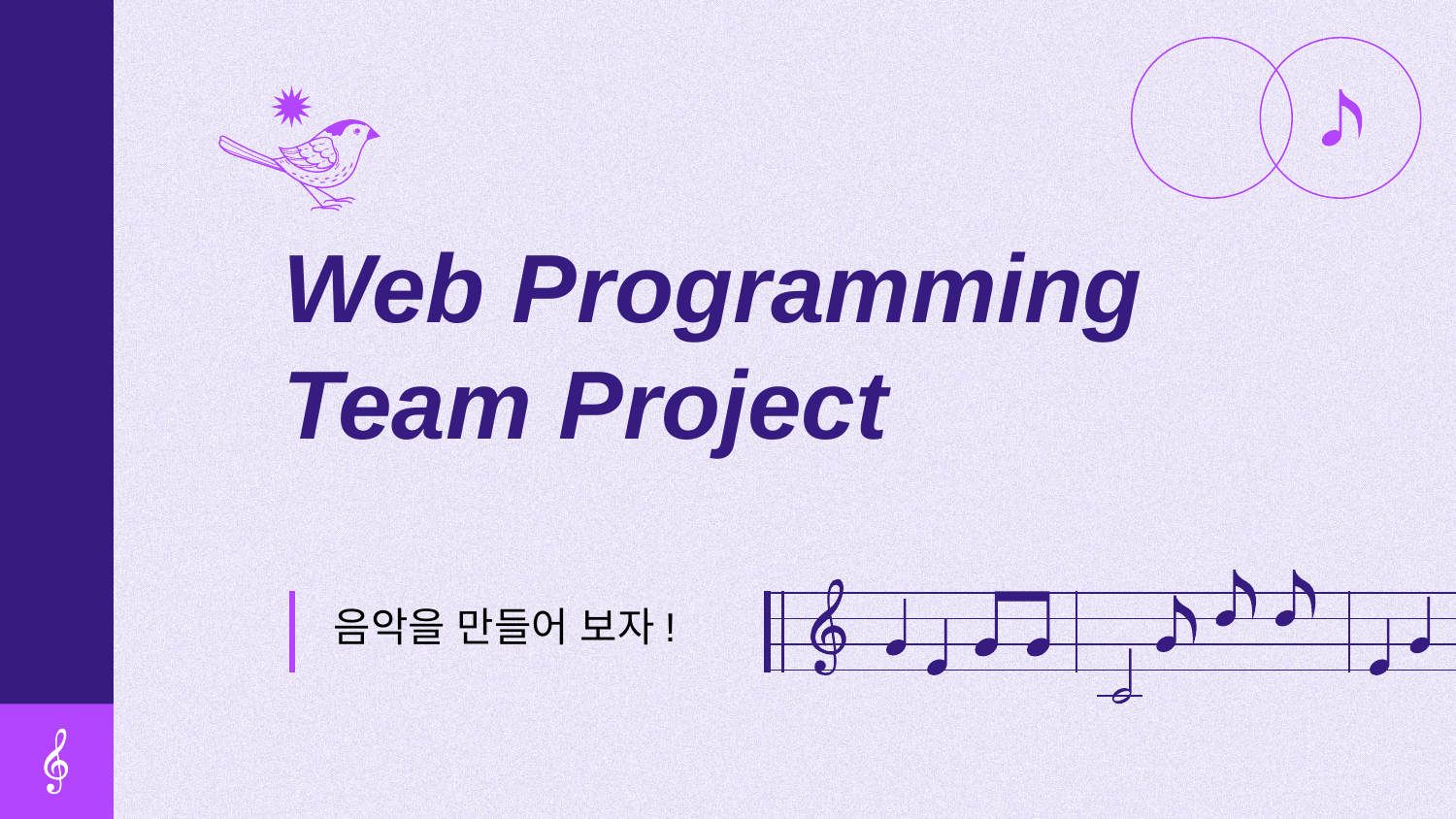

# Web Programming Team Project

음악을 만들어 보자!